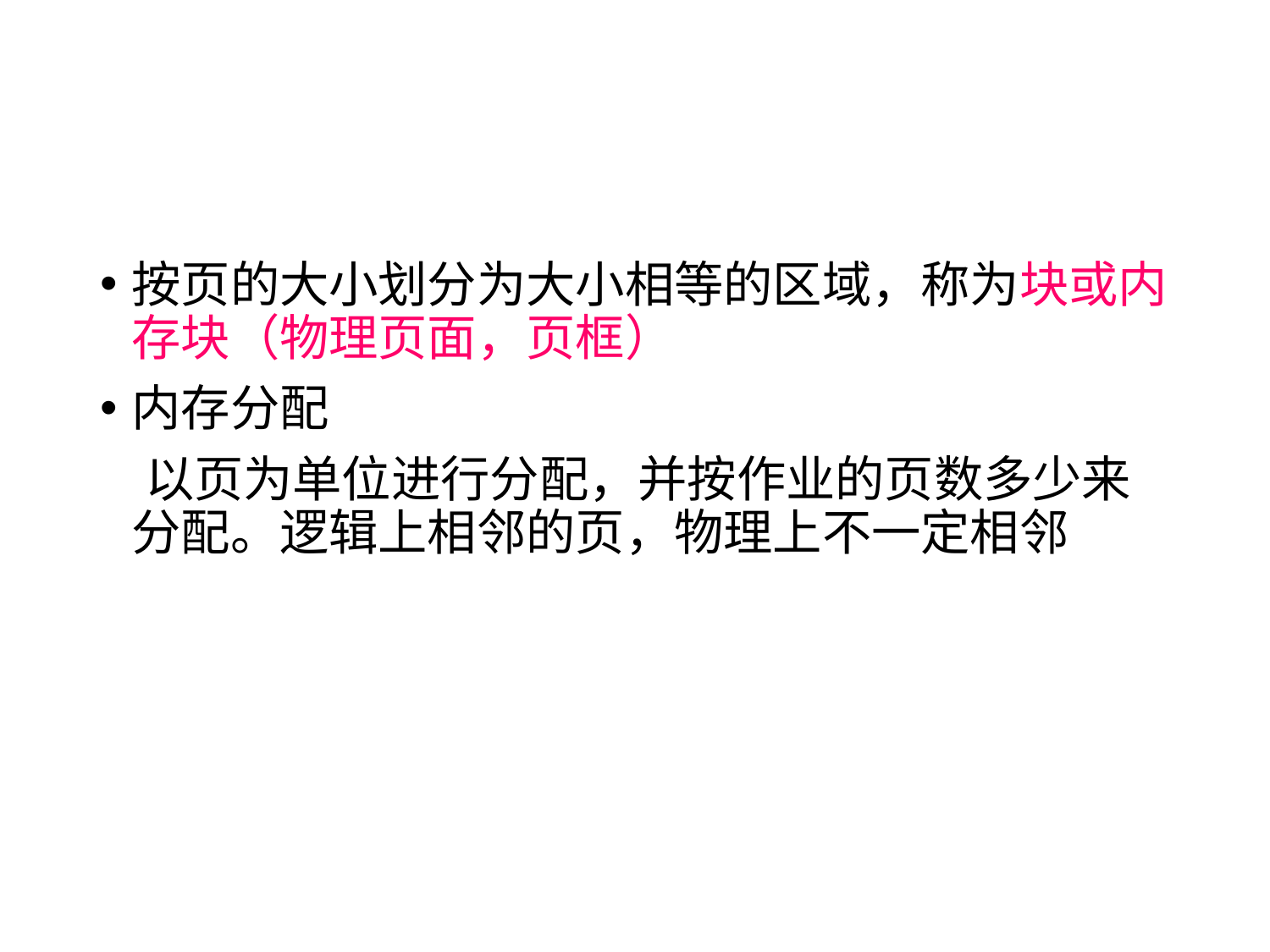

#
按页的大小划分为大小相等的区域，称为块或内存块（物理页面，页框）
内存分配
   以页为单位进行分配，并按作业的页数多少来分配。逻辑上相邻的页，物理上不一定相邻